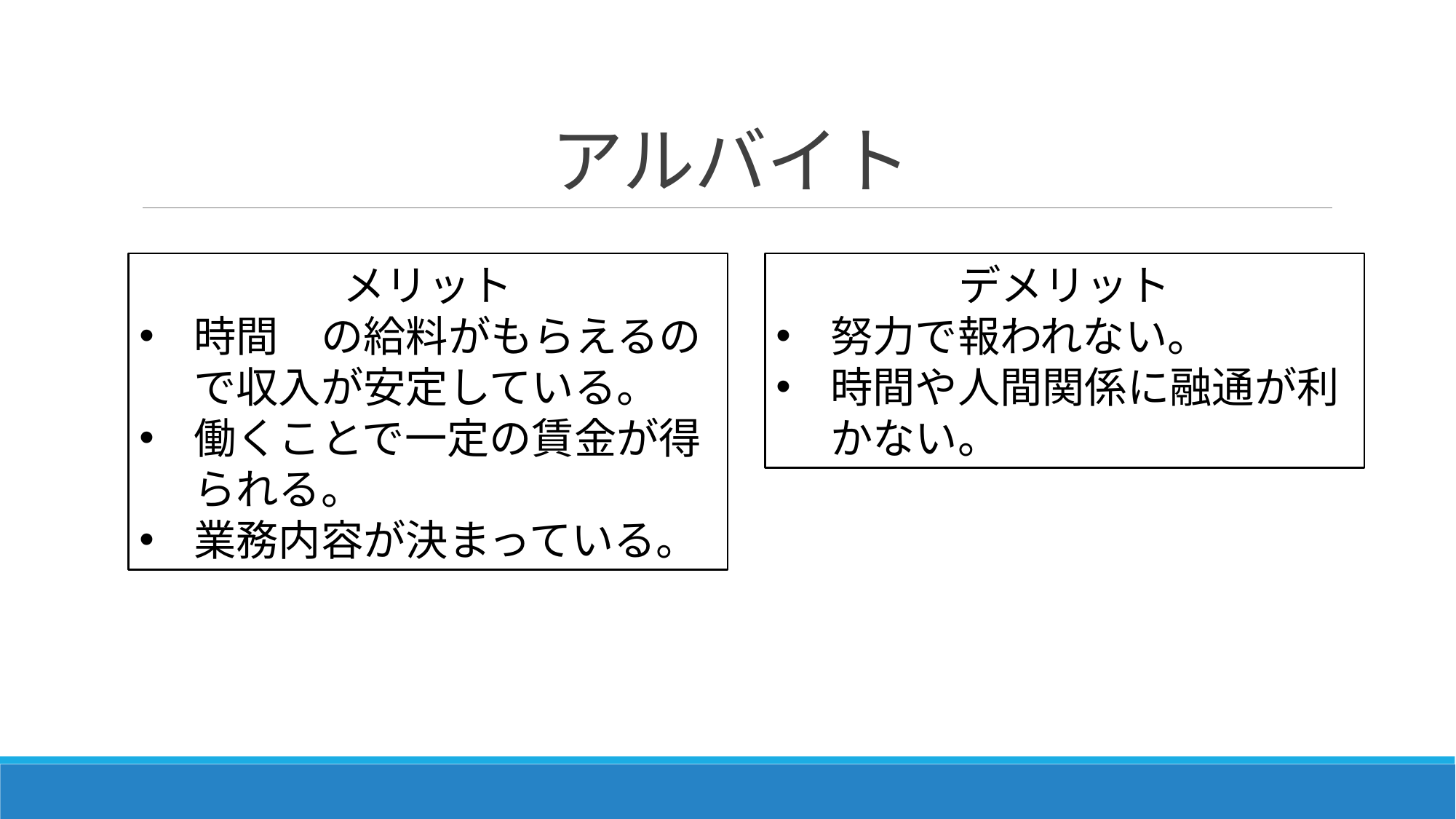

# アルバイト
メリット
時間　の給料がもらえるので収入が安定している。
働くことで一定の賃金が得られる。
業務内容が決まっている。
デメリット
努力で報われない。
時間や人間関係に融通が利かない。